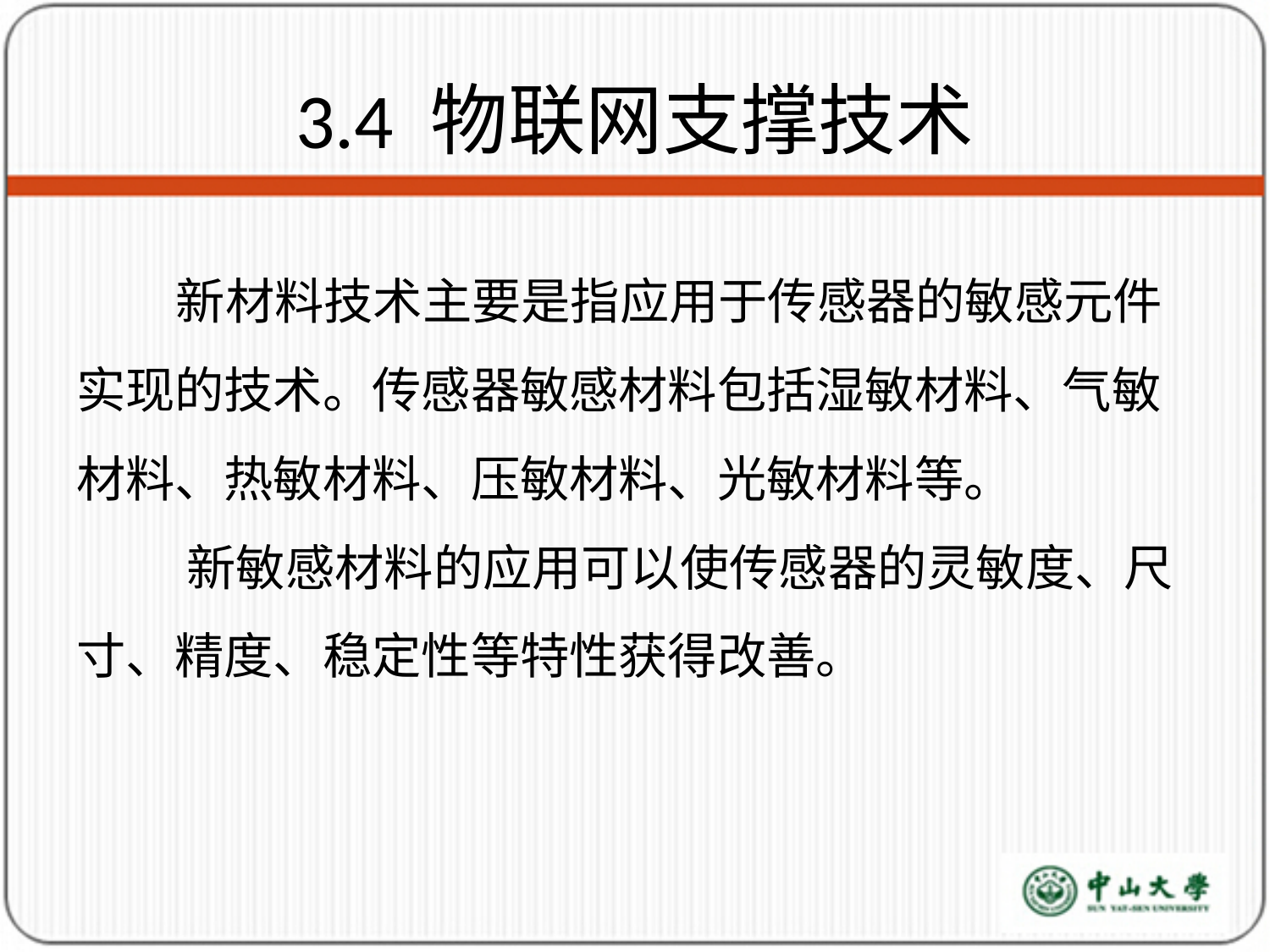

# 3.4 物联网支撑技术
        新材料技术主要是指应用于传感器的敏感元件实现的技术。传感器敏感材料包括湿敏材料、气敏材料、热敏材料、压敏材料、光敏材料等。
         新敏感材料的应用可以使传感器的灵敏度、尺寸、精度、稳定性等特性获得改善。